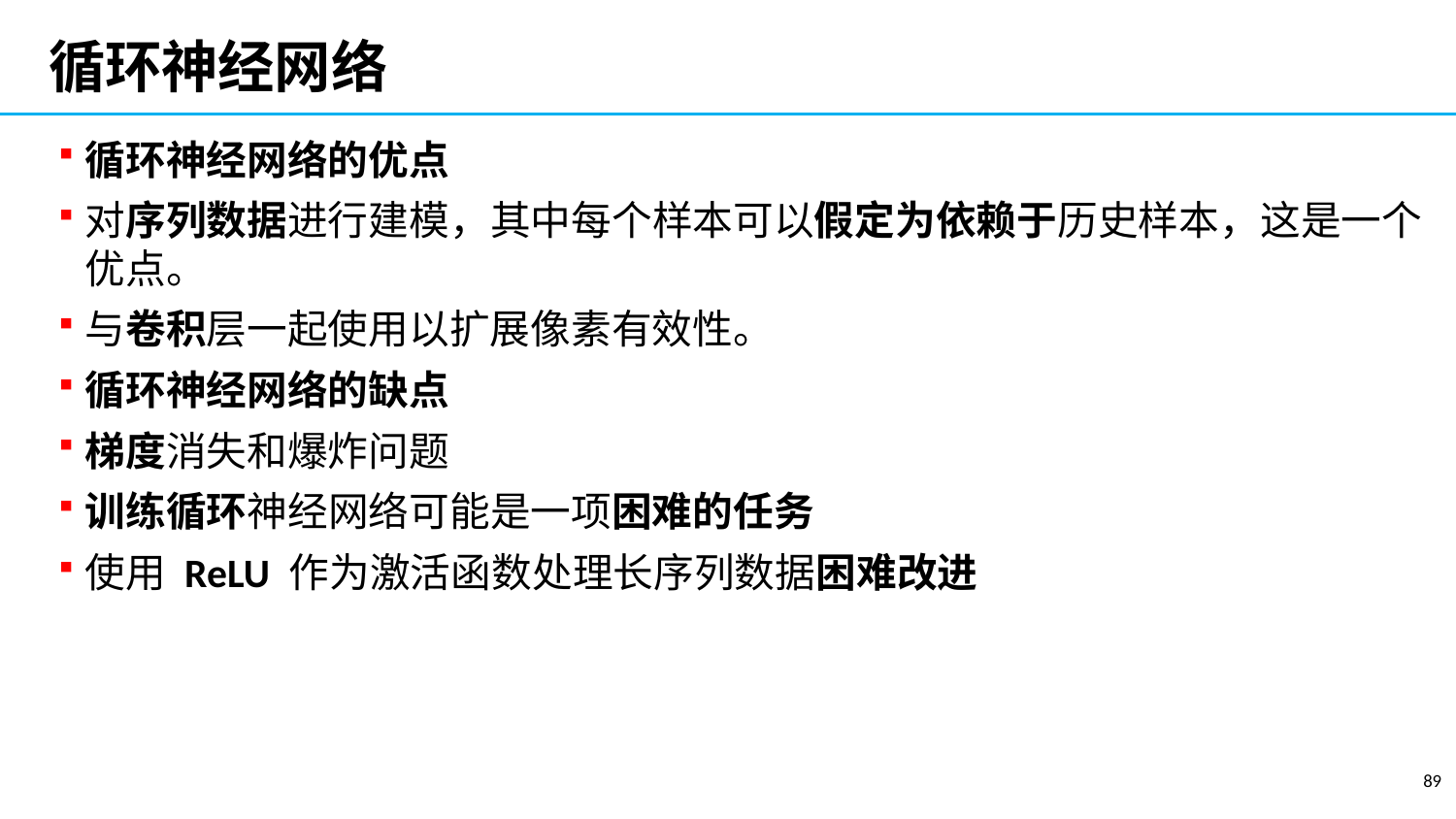

# 循环神经网络

循环神经网络的优点
对序列数据进行建模，其中每个样本可以假定为依赖于历史样本，这是一个优点。
与卷积层一起使用以扩展像素有效性。
循环神经网络的缺点
梯度消失和爆炸问题
训练循环神经网络可能是一项困难的任务
使用 ReLU 作为激活函数处理长序列数据困难改进
89